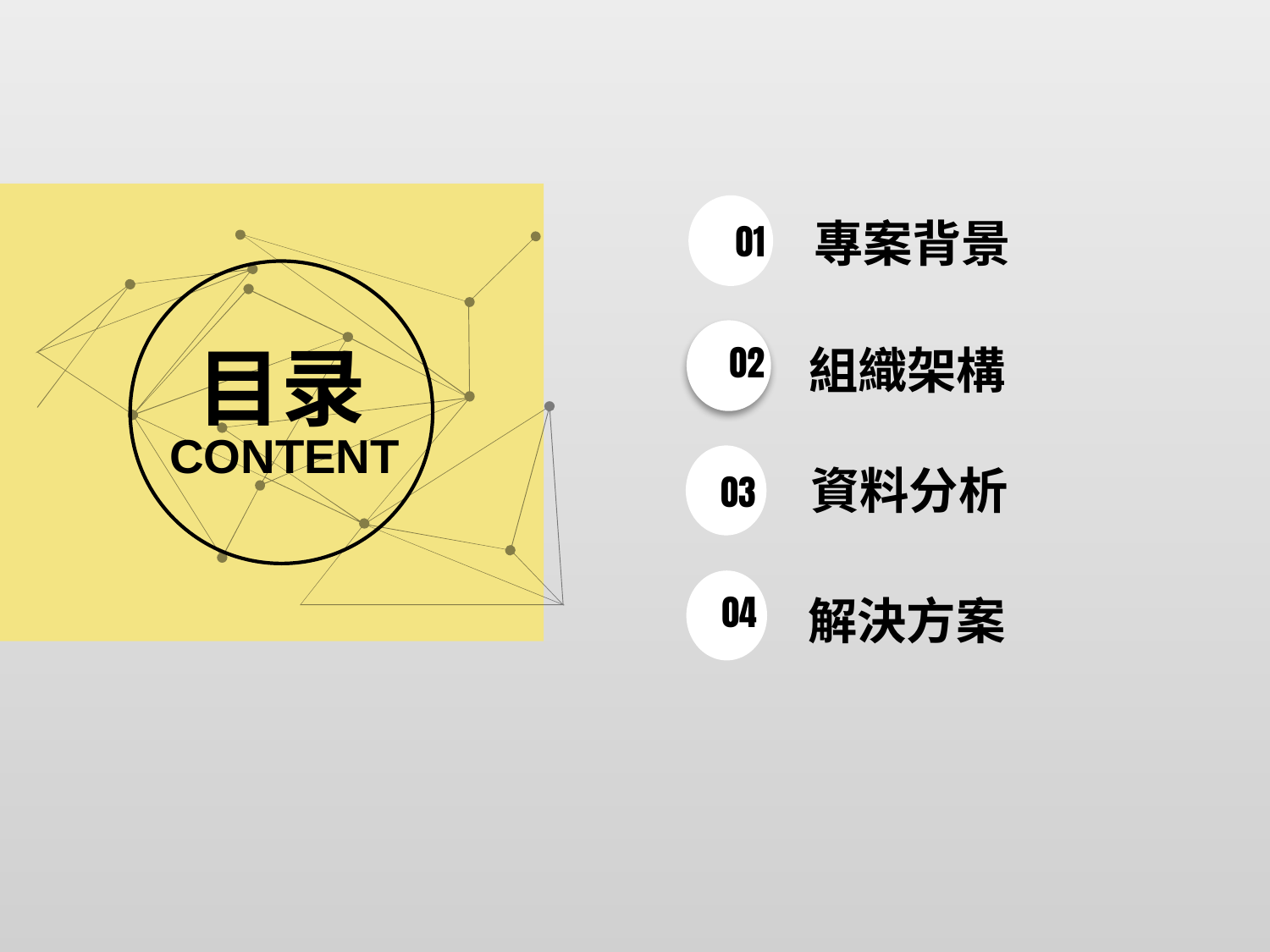

01
專案背景

02
目录
組織架構

CONTENT

03
資料分析

04
解決方案